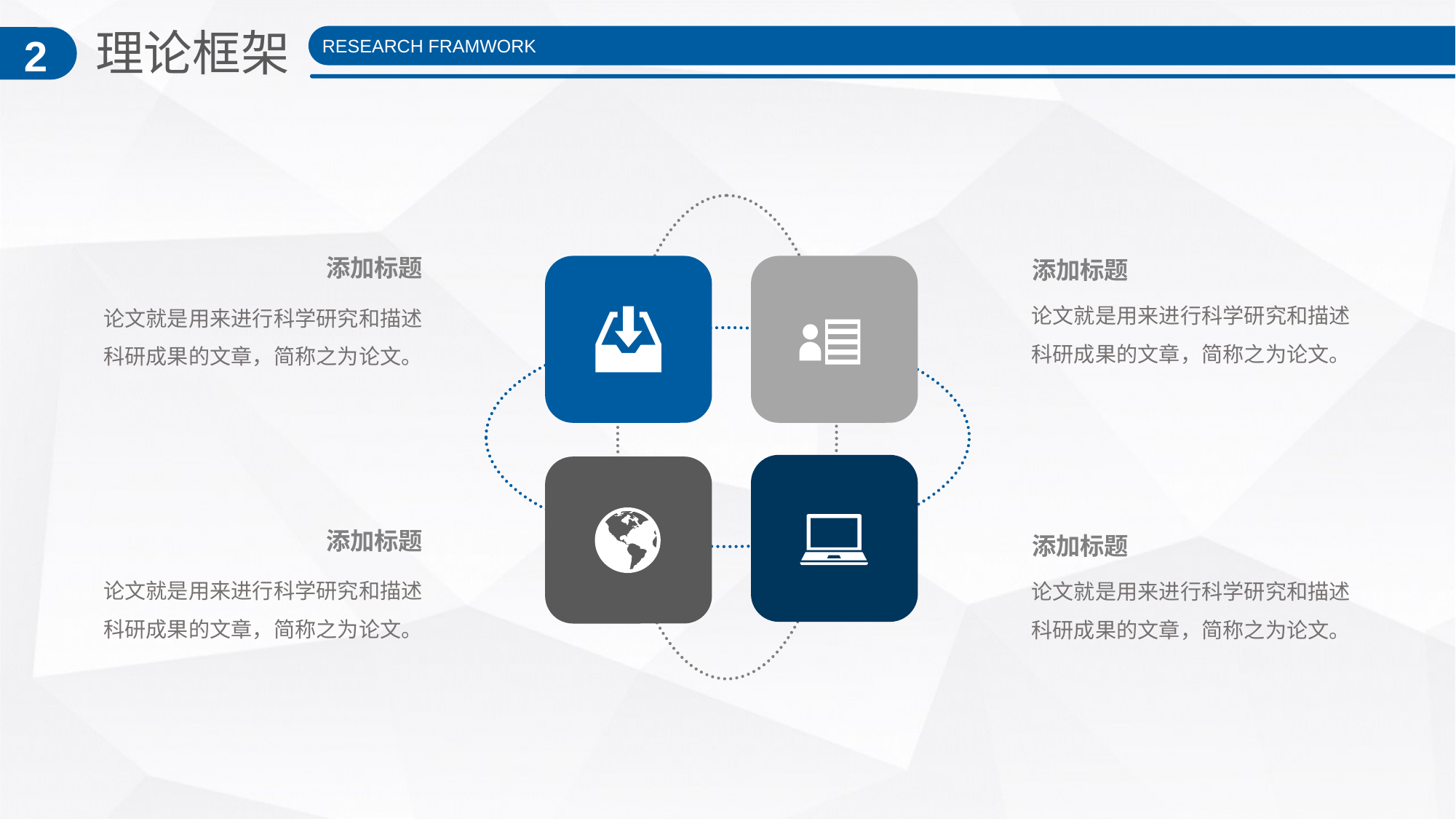

理论框架
2

RESEARCH FRAMWORK

添加标题
论文就是用来进行科学研究和描述科研成果的文章，简称之为论文。
添加标题
论文就是用来进行科学研究和描述科研成果的文章，简称之为论文。

添加标题
论文就是用来进行科学研究和描述科研成果的文章，简称之为论文。
添加标题
论文就是用来进行科学研究和描述科研成果的文章，简称之为论文。